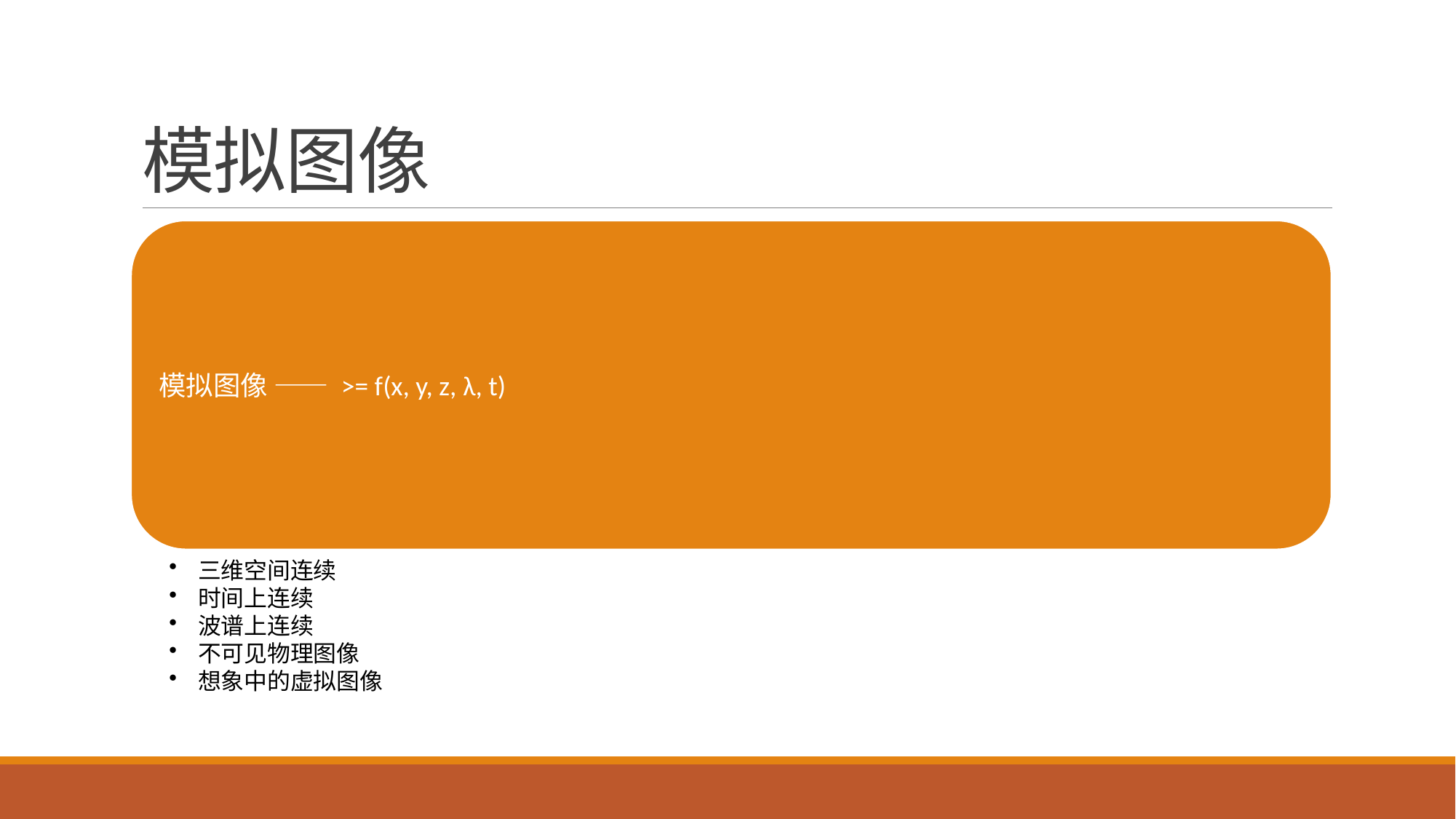

# 模拟图像
模拟图像 —— >= f(x, y, z, λ, t)
三维空间连续
时间上连续
波谱上连续
不可见物理图像
想象中的虚拟图像